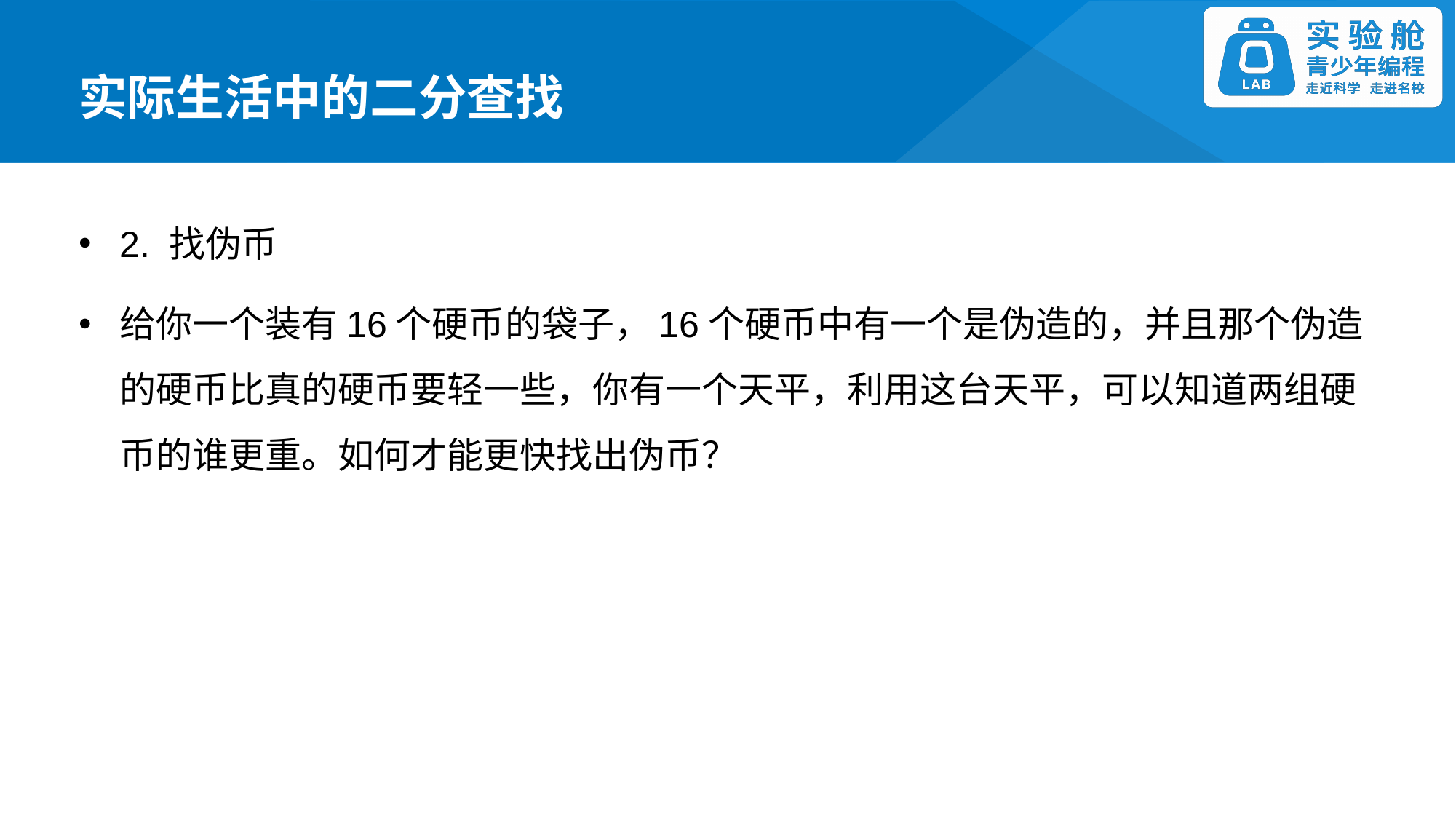

实际生活中的二分查找
2. 找伪币
给你一个装有16个硬币的袋子，16个硬币中有一个是伪造的，并且那个伪造的硬币比真的硬币要轻一些，你有一个天平，利用这台天平，可以知道两组硬币的谁更重。如何才能更快找出伪币？